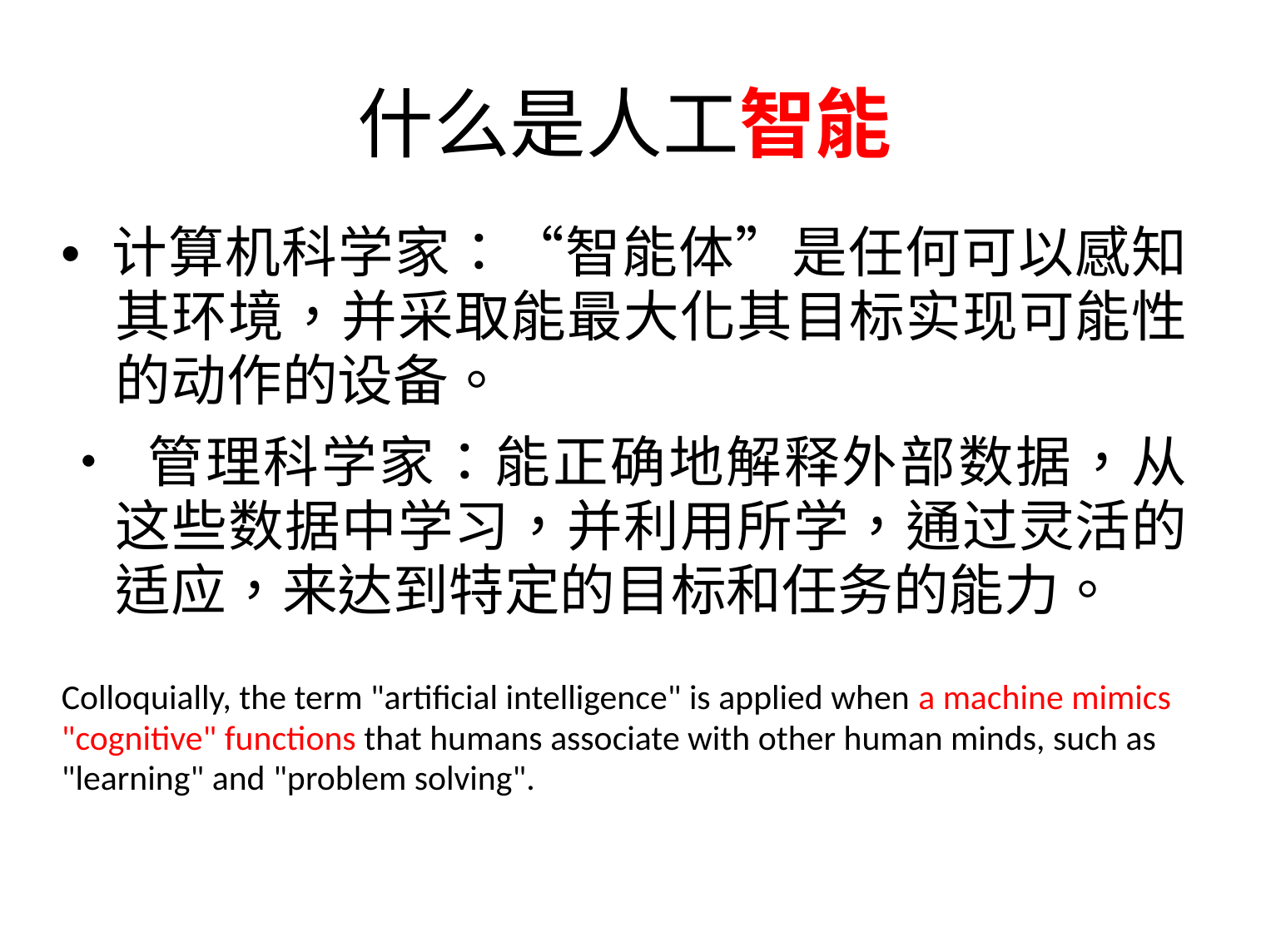

什么是人工智能
• 计算机科学家：“智能体”是任何可以感知其环境，并采取能最大化其目标实现可能性的动作的设备。
• 管理科学家：能正确地解释外部数据，从这些数据中学习，并利用所学，通过灵活的适应，来达到特定的目标和任务的能力。
Colloquially, the term "artificial intelligence" is applied when a machine mimics "cognitive" functions that humans associate with other human minds, such as "learning" and "problem solving".